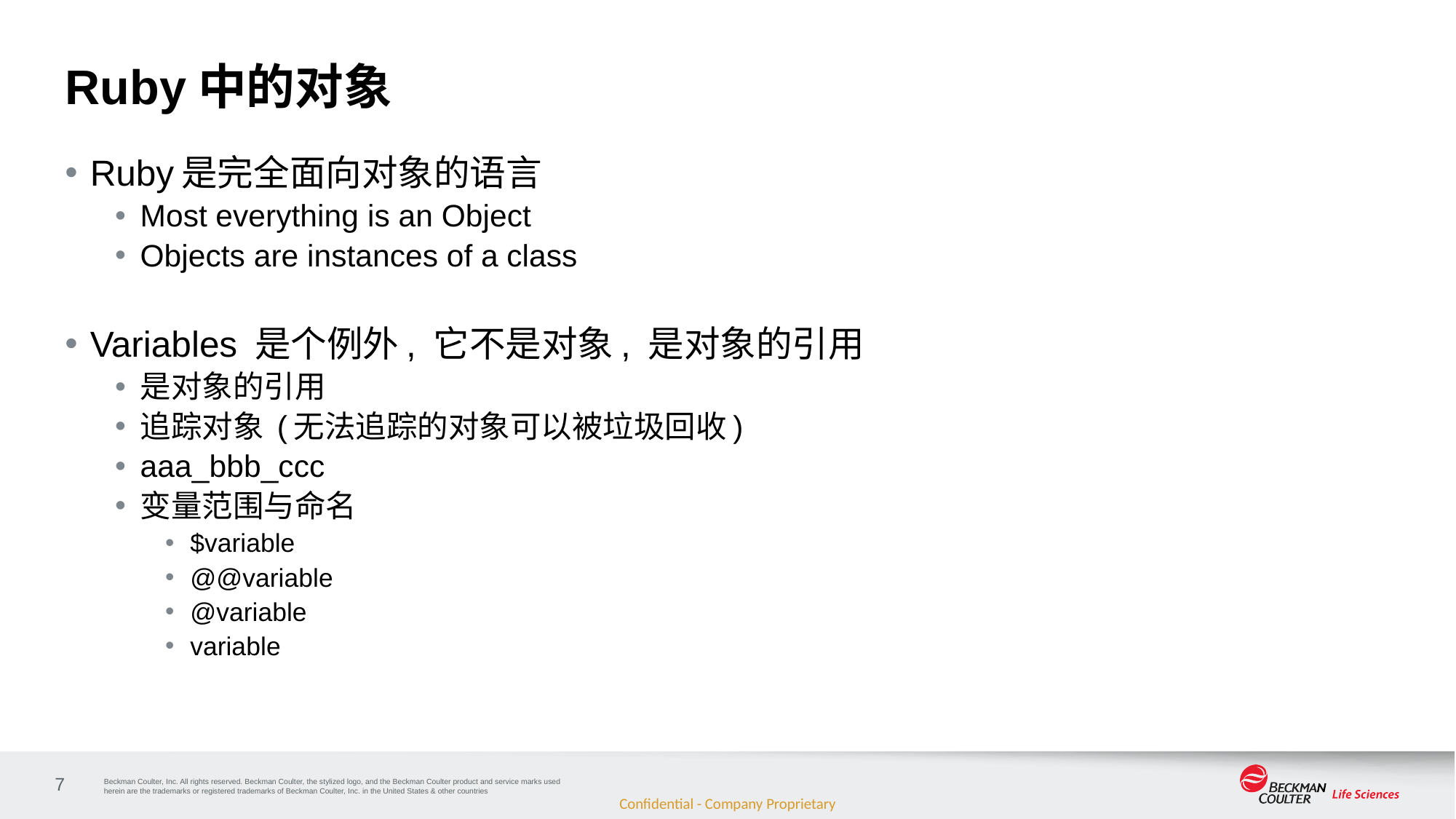

# Ruby中的对象
Ruby是完全面向对象的语言
Most everything is an Object
Objects are instances of a class

Variables 是个例外, 它不是对象, 是对象的引用
是对象的引用
追踪对象 (无法追踪的对象可以被垃圾回收)
aaa_bbb_ccc
变量范围与命名
$variable
@@variable
@variable
variable